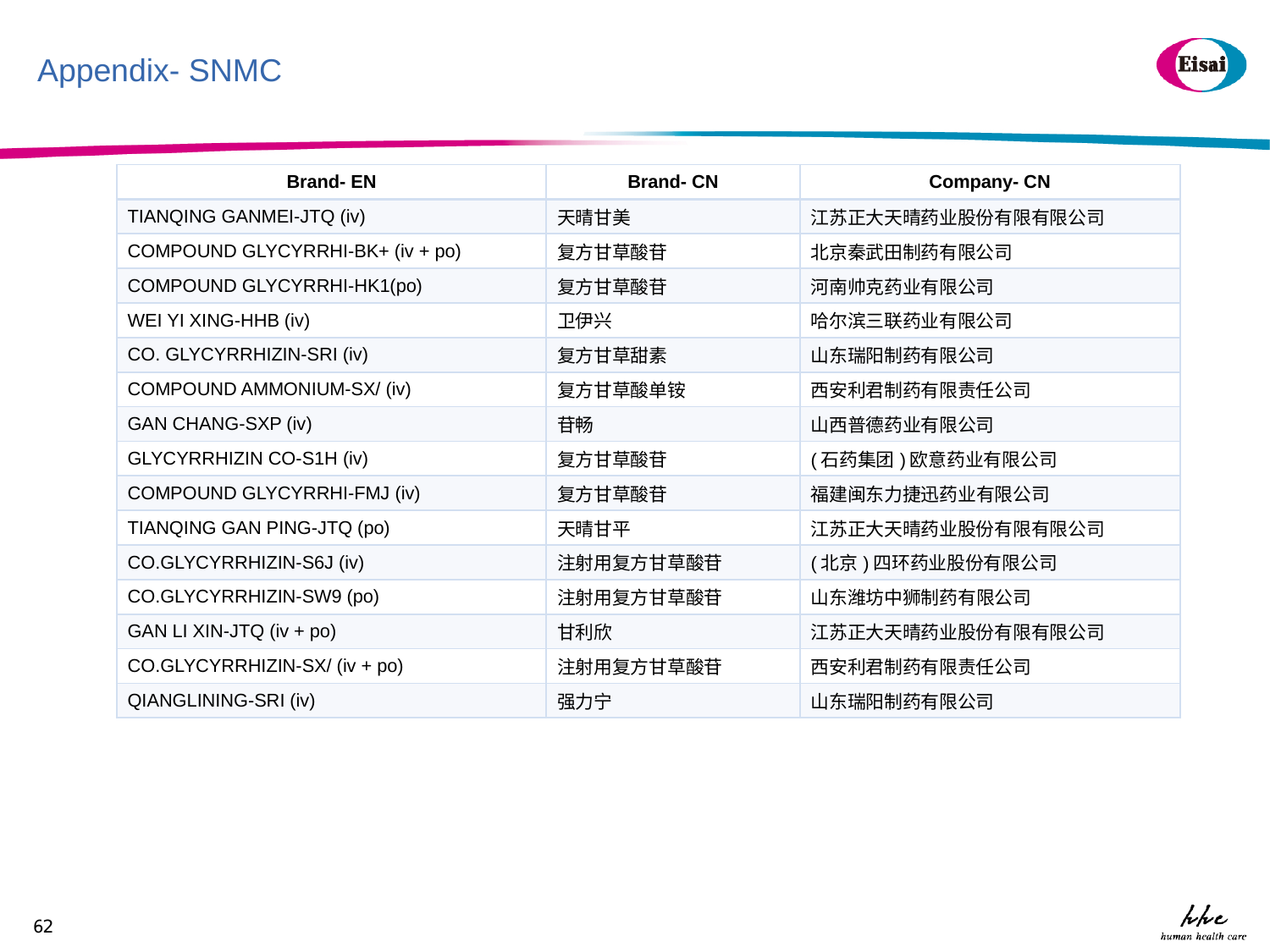

# Appendix- SNMC
| Brand- EN | Brand- CN | Company- CN |
| --- | --- | --- |
| TIANQING GANMEI-JTQ (iv) | 天晴甘美 | 江苏正大天晴药业股份有限有限公司 |
| COMPOUND GLYCYRRHI-BK+ (iv + po) | 复方甘草酸苷 | 北京秦武田制药有限公司 |
| COMPOUND GLYCYRRHI-HK1(po) | 复方甘草酸苷 | 河南帅克药业有限公司 |
| WEI YI XING-HHB (iv) | 卫伊兴 | 哈尔滨三联药业有限公司 |
| CO. GLYCYRRHIZIN-SRI (iv) | 复方甘草甜素 | 山东瑞阳制药有限公司 |
| COMPOUND AMMONIUM-SX/ (iv) | 复方甘草酸单铵 | 西安利君制药有限责任公司 |
| GAN CHANG-SXP (iv) | 苷畅 | 山西普德药业有限公司 |
| GLYCYRRHIZIN CO-S1H (iv) | 复方甘草酸苷 | (石药集团)欧意药业有限公司 |
| COMPOUND GLYCYRRHI-FMJ (iv) | 复方甘草酸苷 | 福建闽东力捷迅药业有限公司 |
| TIANQING GAN PING-JTQ (po) | 天晴甘平 | 江苏正大天晴药业股份有限有限公司 |
| CO.GLYCYRRHIZIN-S6J (iv) | 注射用复方甘草酸苷 | (北京)四环药业股份有限公司 |
| CO.GLYCYRRHIZIN-SW9 (po) | 注射用复方甘草酸苷 | 山东潍坊中狮制药有限公司 |
| GAN LI XIN-JTQ (iv + po) | 甘利欣 | 江苏正大天晴药业股份有限有限公司 |
| CO.GLYCYRRHIZIN-SX/ (iv + po) | 注射用复方甘草酸苷 | 西安利君制药有限责任公司 |
| QIANGLINING-SRI (iv) | 强力宁 | 山东瑞阳制药有限公司 |
62